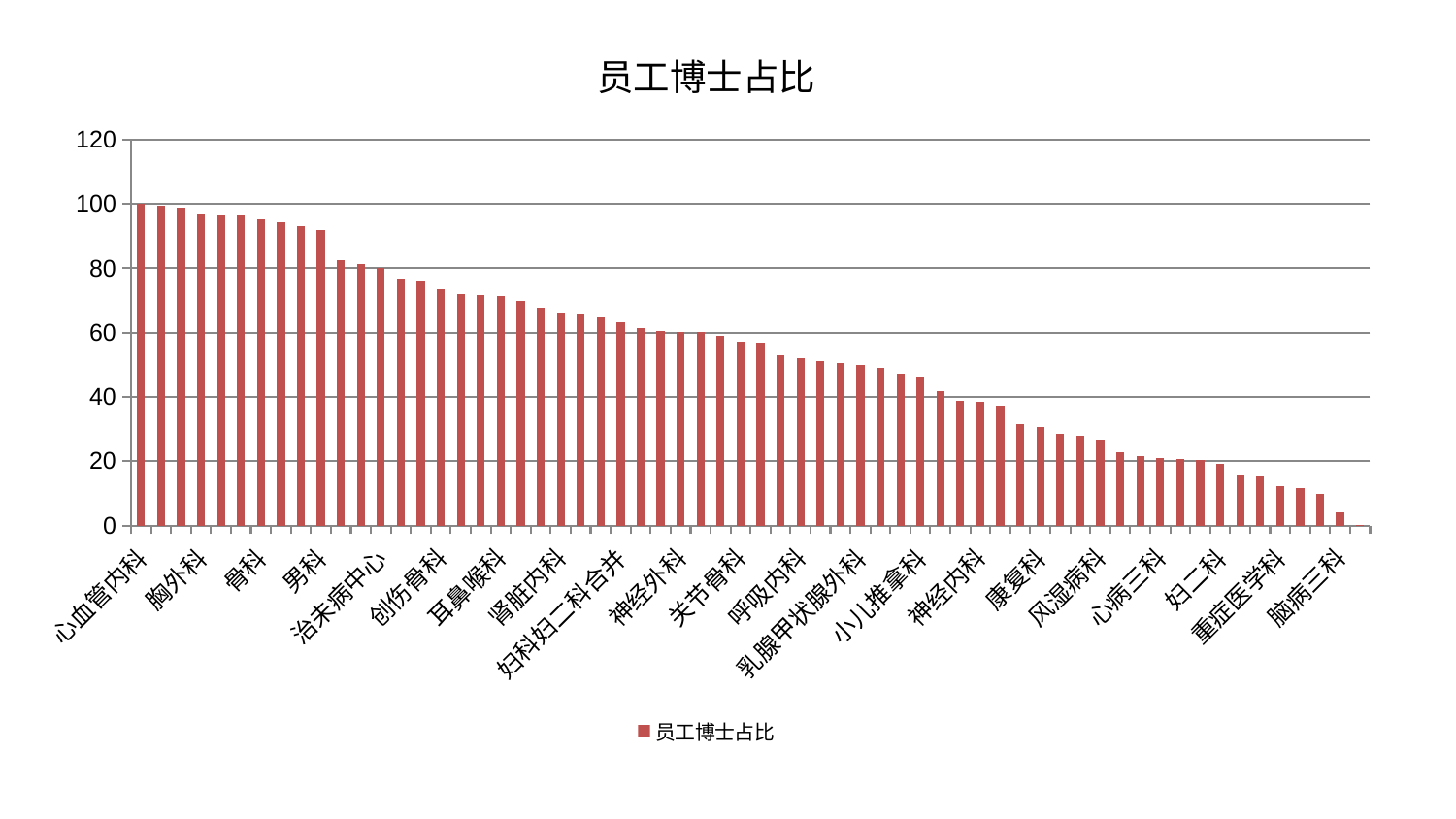

### Chart: 员工博士占比

| Category | 员工博士占比 |
|---|---|
| 心血管内科 | 100.0 |
| 脑病二科 | 99.54454979040337 |
| 老年医学科 | 98.97039973332993 |
| 胸外科 | 96.7351874393538 |
| 消化内科 | 96.55762245565407 |
| 心病一科 | 96.4420177239289 |
| 骨科 | 95.10331241742145 |
| 妇科 | 94.25947198370199 |
| 脾胃科消化科合并 | 93.18912144595176 |
| 男科 | 91.83357760508568 |
| 内分泌科 | 82.68704563926191 |
| 美容皮肤科 | 81.46868098109145 |
| 治未病中心 | 79.99865782941609 |
| 显微骨科 | 76.36872418720354 |
| 肝病科 | 75.9240253310495 |
| 创伤骨科 | 73.36143364430515 |
| 中医外治中心 | 71.83652880525828 |
| 身心医学科 | 71.69890479259261 |
| 耳鼻喉科 | 71.49064171739161 |
| 肿瘤内科 | 69.86118976171343 |
| 儿科 | 67.68460169920401 |
| 肾脏内科 | 66.01012274280984 |
| 眼科 | 65.68945393352583 |
| 心病四科 | 64.7208773405115 |
| 妇科妇二科合并 | 63.173076830778655 |
| 口腔科 | 61.49527389800868 |
| 运动损伤骨科 | 60.516844553885186 |
| 神经外科 | 60.28981855958513 |
| 皮肤科 | 60.17912193576145 |
| 推拿科 | 59.07732699120365 |
| 关节骨科 | 57.205598468491424 |
| 医院 | 56.94852737237217 |
| 脊柱骨科 | 53.07738642039042 |
| 呼吸内科 | 52.1769678623778 |
| 西区重症医学科 | 51.28522593031178 |
| 肝胆外科 | 50.65349268759566 |
| 乳腺甲状腺外科 | 49.82183827692131 |
| 肛肠科 | 49.00304646250009 |
| 东区重症医学科 | 47.178118541603645 |
| 小儿推拿科 | 46.478845456336735 |
| 肾病科 | 41.91426183745688 |
| 普通外科 | 38.854611266258146 |
| 神经内科 | 38.60740136180375 |
| 东区肾病科 | 37.21185020766342 |
| 小儿骨科 | 31.45735145276718 |
| 康复科 | 30.68591721084919 |
| 针灸科 | 28.56725991051055 |
| 中医经典科 | 27.997074968659334 |
| 风湿病科 | 26.820324059263246 |
| 脾胃病科 | 22.675664397970415 |
| 综合内科 | 21.655594040226276 |
| 心病三科 | 21.076352235599845 |
| 血液科 | 20.80370940110832 |
| 脑病一科 | 20.343704234547 |
| 妇二科 | 19.024972240839677 |
| 心病二科 | 15.485451532671306 |
| 周围血管科 | 15.349144973199733 |
| 重症医学科 | 12.13353226431906 |
| 泌尿外科 | 11.647242544953787 |
| 微创骨科 | 9.837605496289767 |
| 脑病三科 | 4.139405696207587 |
| 产科 | 0.03602158042529464 |
9